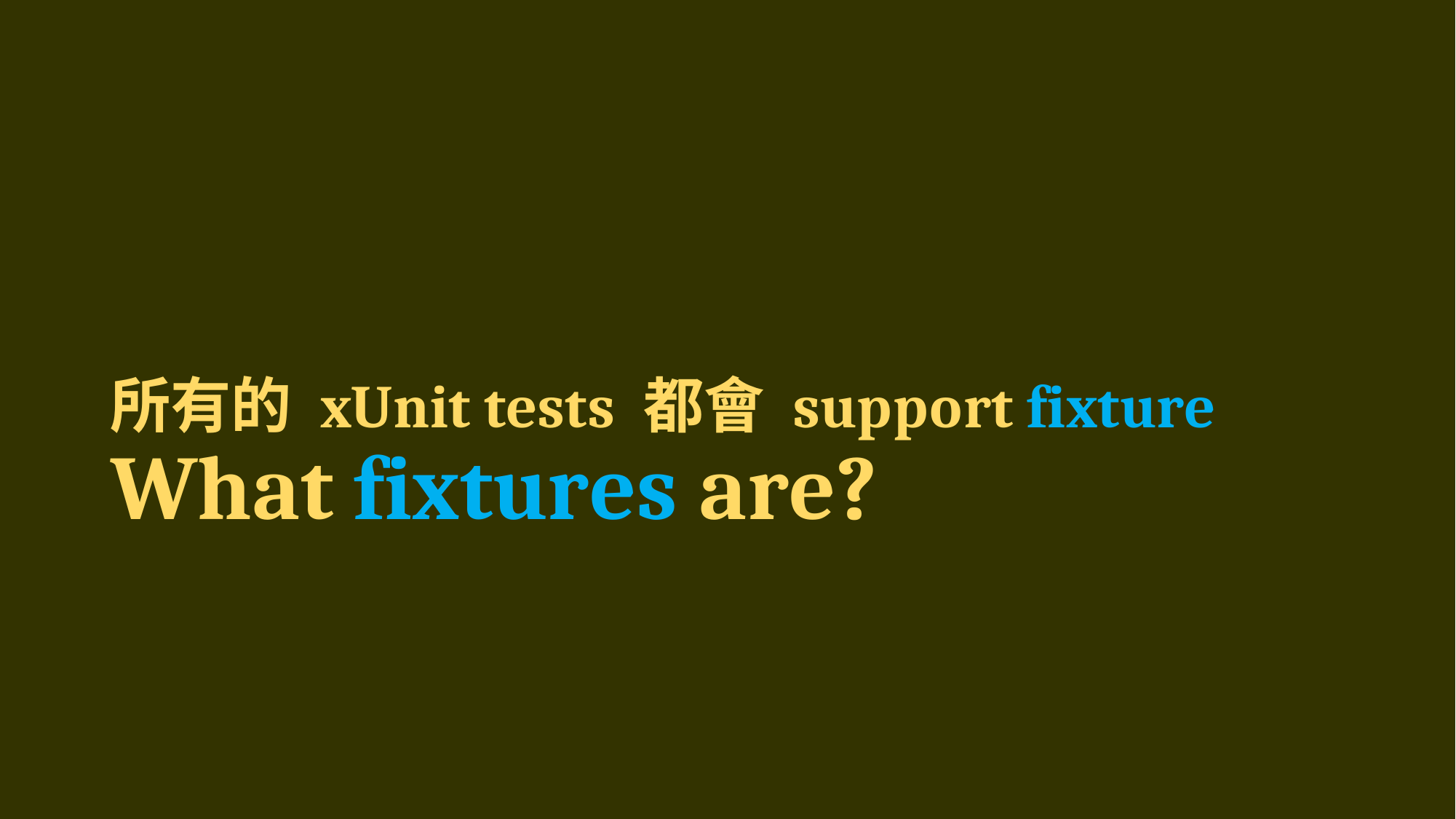

# 所有的 xUnit tests 都會 support fixture What fixtures are?